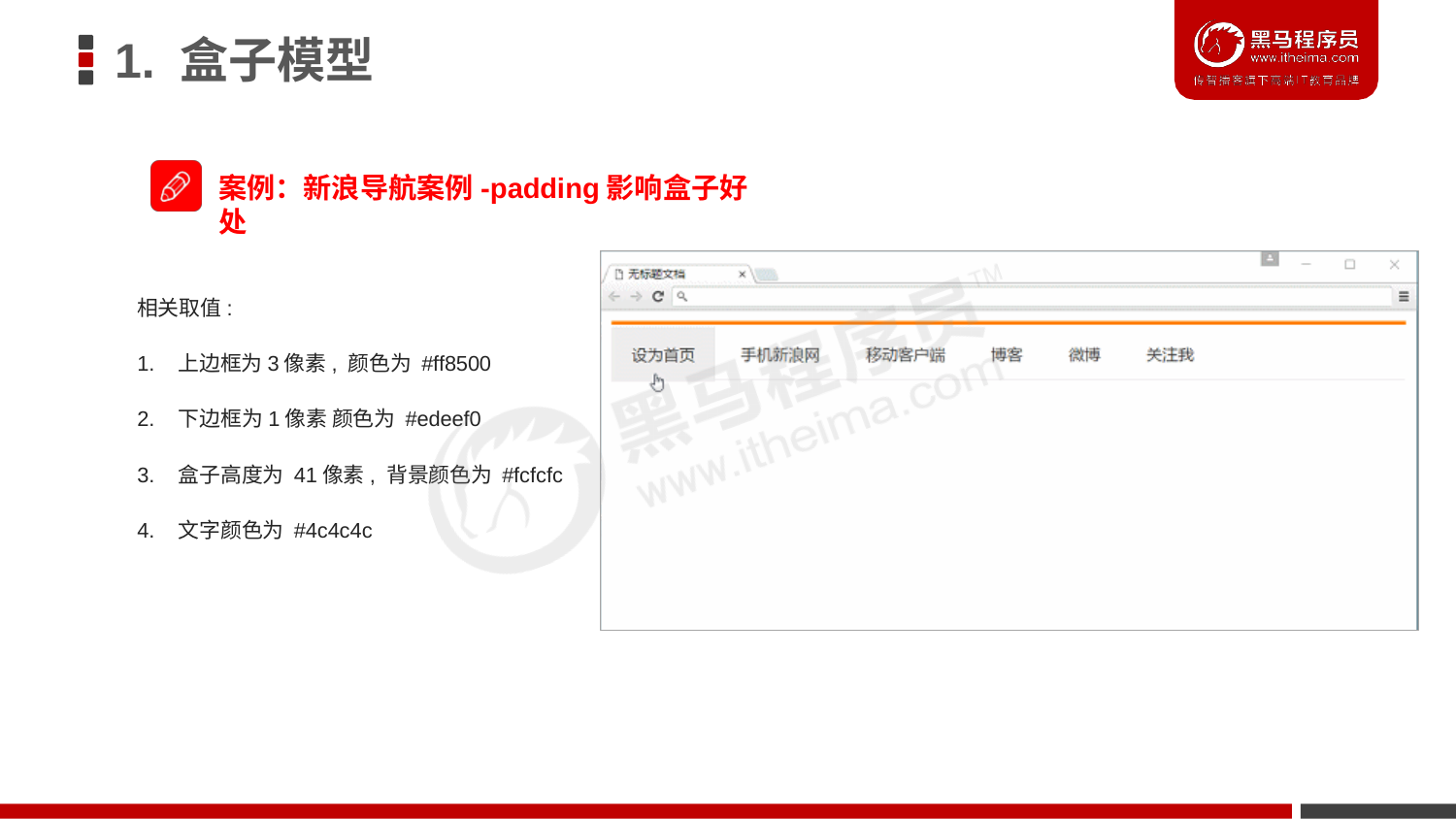

# 1. 盒子模型

案例：新浪导航案例-padding影响盒子好处

相关取值:

1.  上边框为3像素, 颜色为 #ff8500

2.  下边框为1像素 颜色为 #edeef0

3.  盒子高度为 41像素, 背景颜色为 #fcfcfc

4.  文字颜色为 #4c4c4c